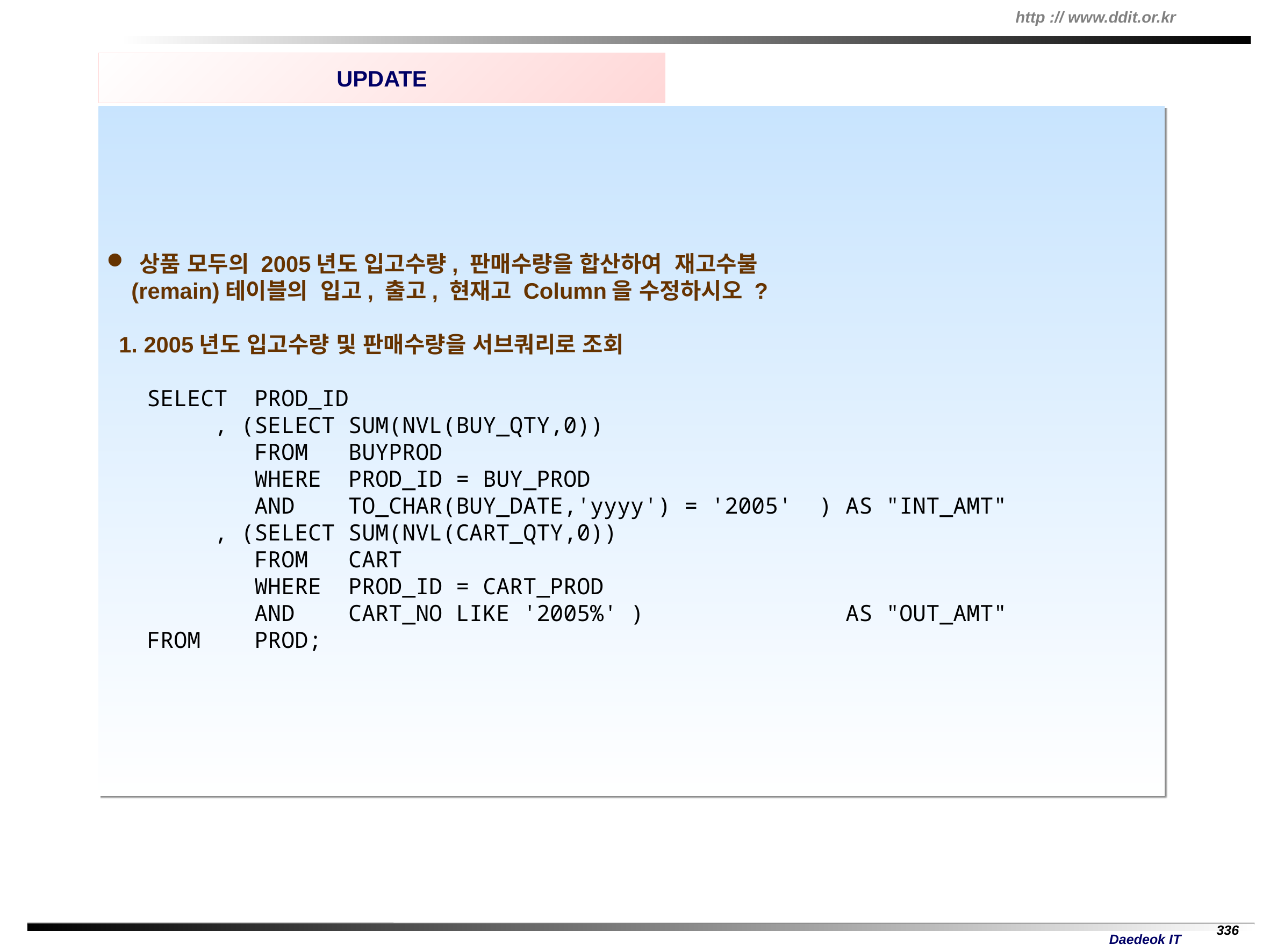

UPDATE
 상품 모두의 2005년도 입고수량, 판매수량을 합산하여  재고수불
    (remain)테이블의  입고, 출고, 현재고 Column을 수정하시오 ?

  1. 2005년도 입고수량 및 판매수량을 서브쿼리로 조회

SELECT  PROD_ID
     , (SELECT SUM(NVL(BUY_QTY,0))
        FROM   BUYPROD
        WHERE  PROD_ID = BUY_PROD
        AND    TO_CHAR(BUY_DATE,'yyyy') = '2005'  ) AS "INT_AMT"
     , (SELECT SUM(NVL(CART_QTY,0))
        FROM   CART
        WHERE  PROD_ID = CART_PROD
        AND    CART_NO LIKE '2005%' )               AS "OUT_AMT"
FROM    PROD;